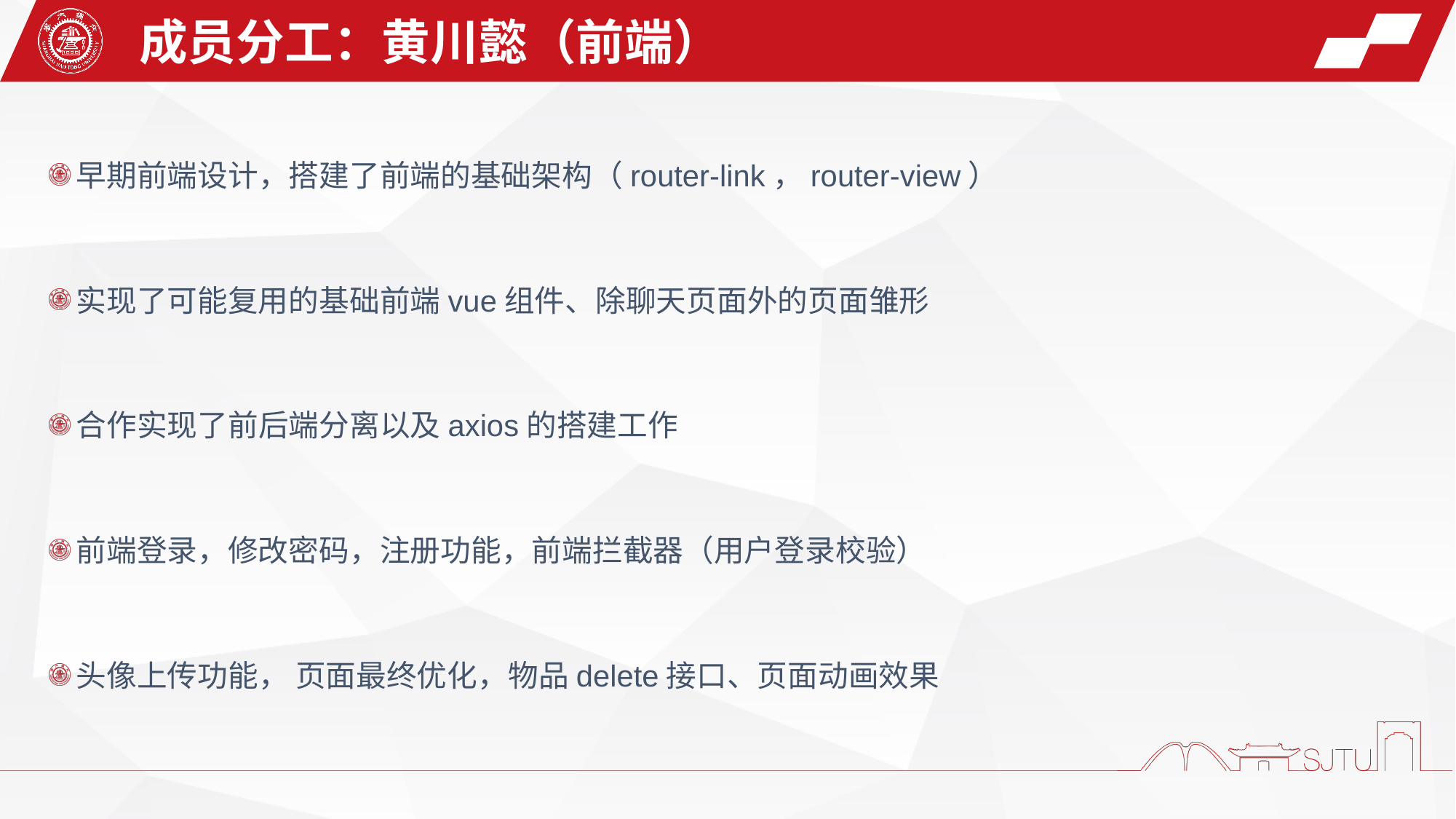

成员分工：黄川懿（前端）

早期前端设计，搭建了前端的基础架构（router-link，router-view）

实现了可能复用的基础前端vue组件、除聊天页面外的页面雏形

合作实现了前后端分离以及axios的搭建⼯作

前端登录，修改密码，注册功能，前端拦截器（用户登录校验）

头像上传功能， 页面最终优化，物品delete接口、页面动画效果